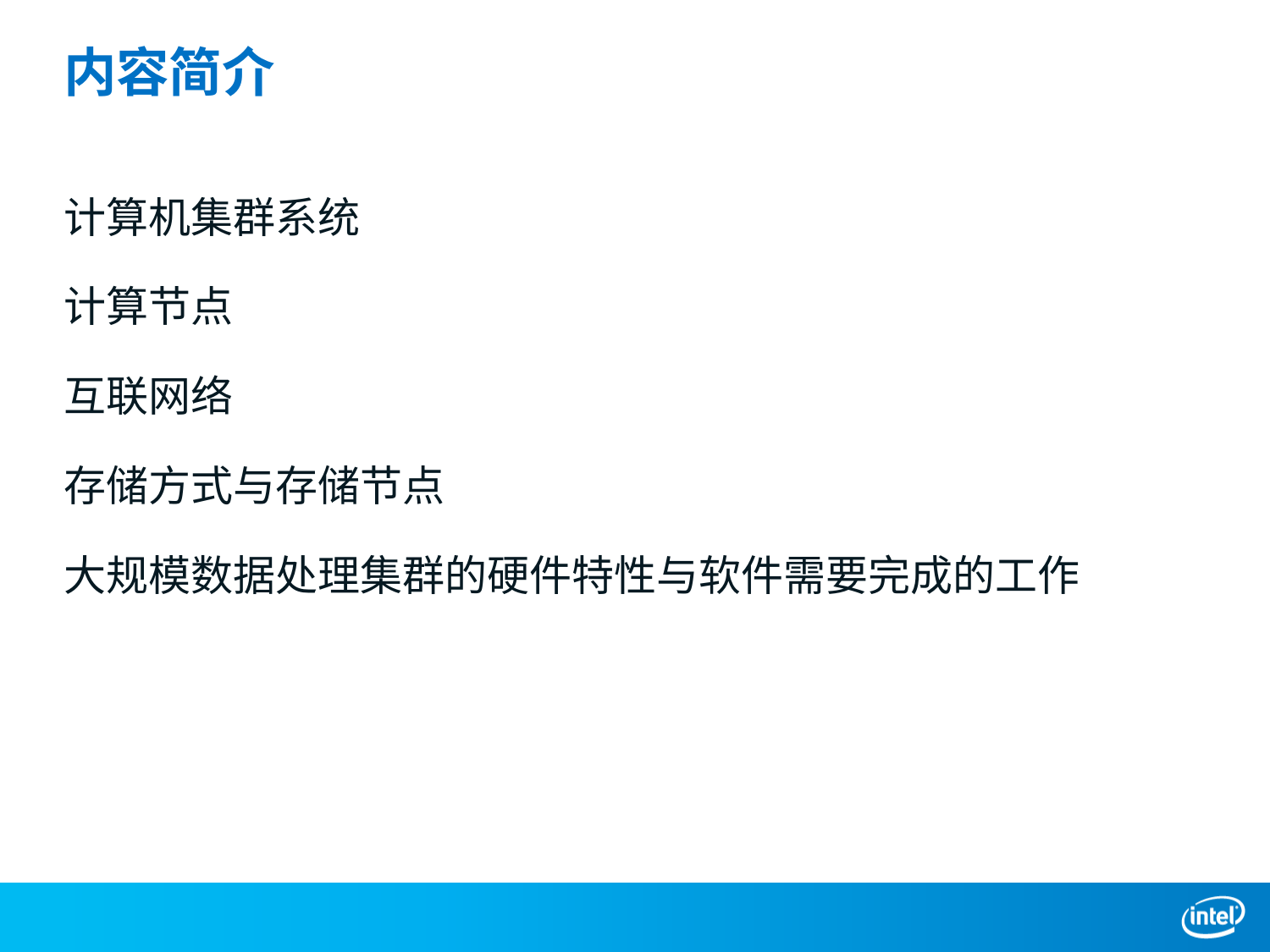

# 内容简介
计算机集群系统
计算节点
互联网络
存储方式与存储节点
大规模数据处理集群的硬件特性与软件需要完成的工作